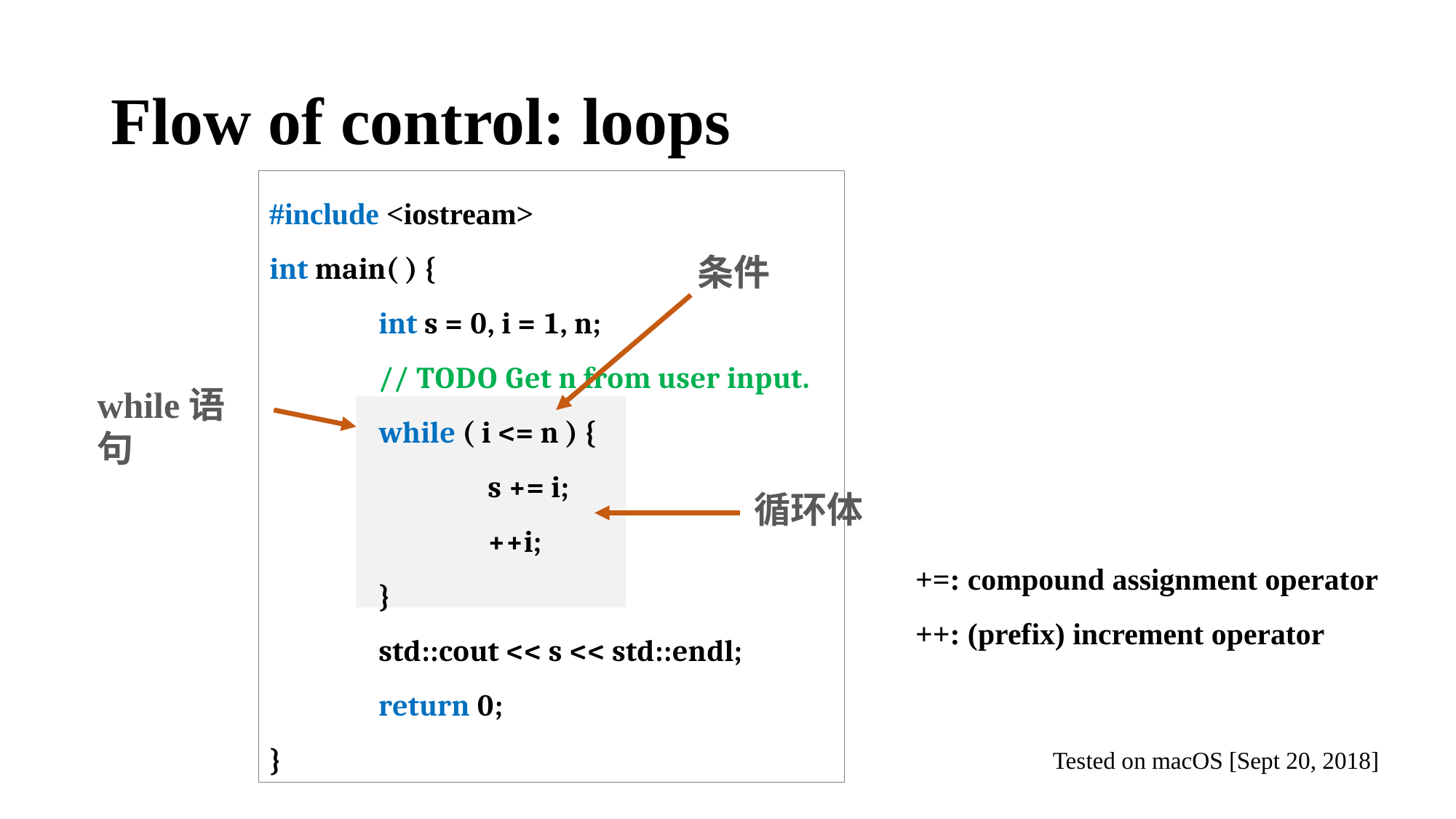

# Flow of control: loops
#include <iostream>
int main( ) {
	int s = 0, i = 1, n;
	// TODO Get n from user input.
	while ( i <= n ) {
		s += i;
		++i;
	}
	std::cout << s << std::endl;
	return 0;
}
条件
while语句

循环体
+=: compound assignment operator
++: (prefix) increment operator
Tested on macOS [Sept 20, 2018]